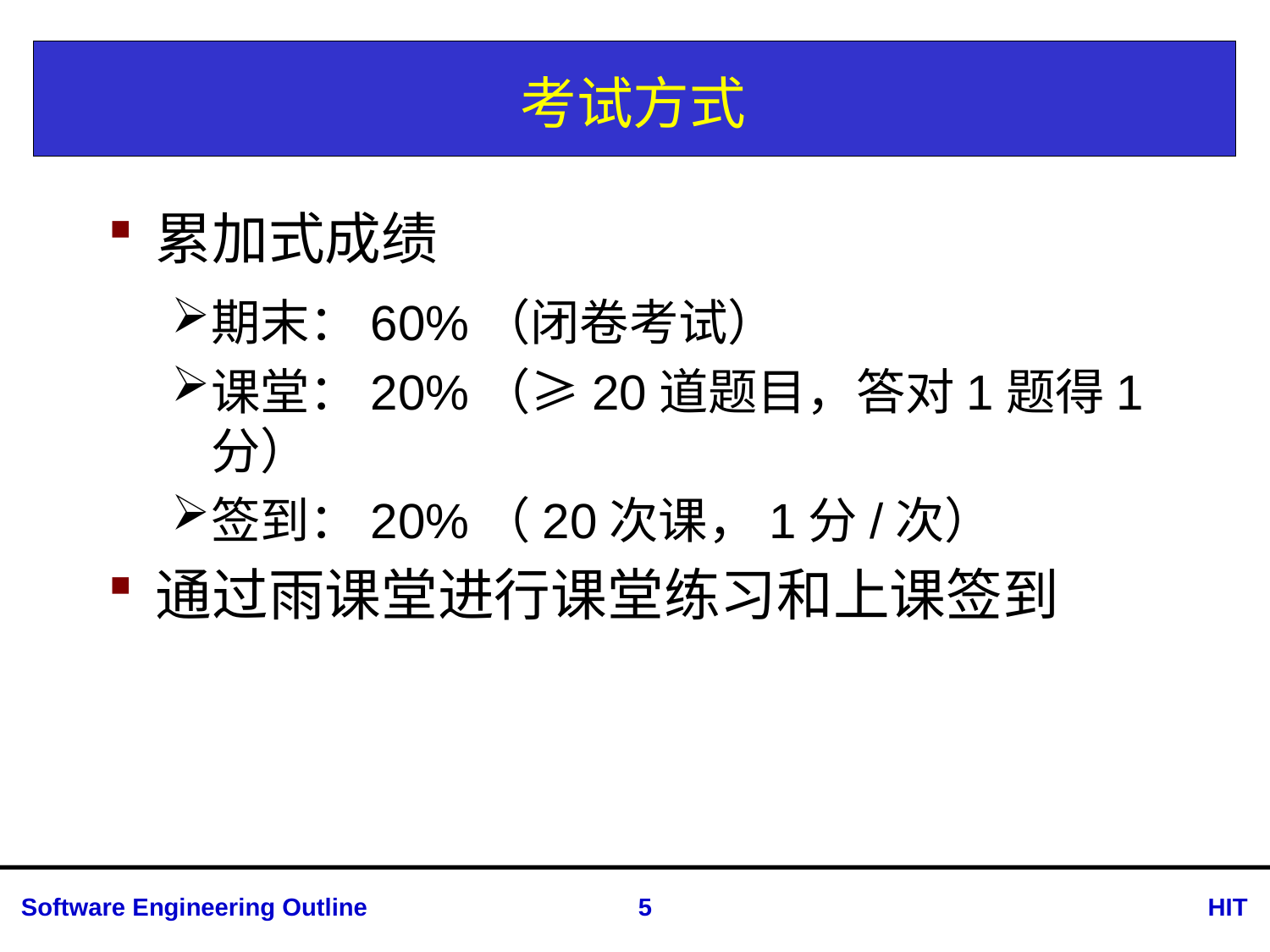

# 考试方式
累加式成绩
期末：60%（闭卷考试）
课堂：20%（≥20道题目，答对1题得1分）
签到：20%（20次课，1分/次）
通过雨课堂进行课堂练习和上课签到